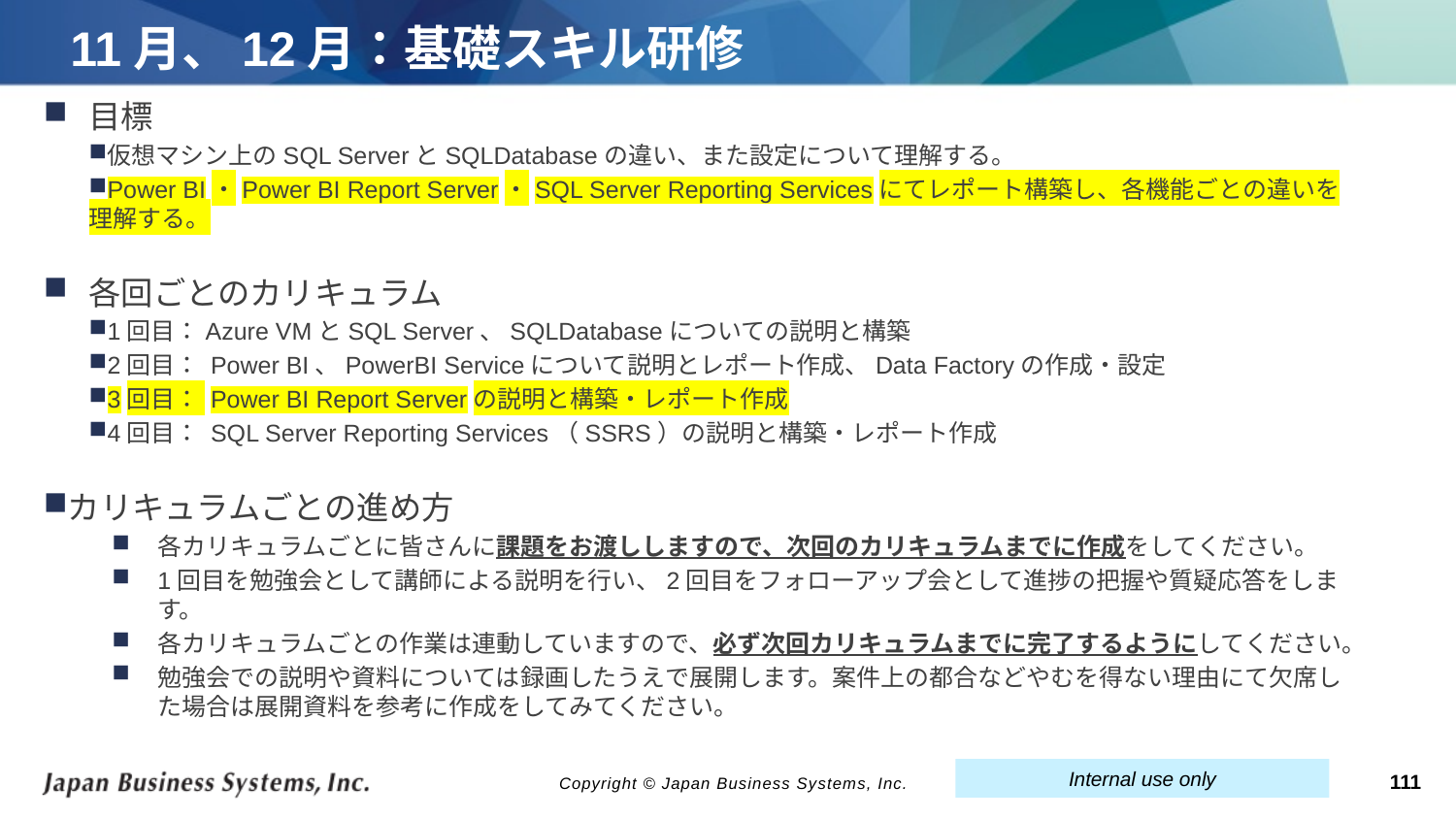

# 11月、12月：基礎スキル研修
目標
仮想マシン上のSQL ServerとSQLDatabaseの違い、また設定について理解する。
Power BI・Power BI Report Server・SQL Server Reporting Servicesにてレポート構築し、各機能ごとの違いを理解する。

各回ごとのカリキュラム
1回目：Azure VMとSQL Server、SQLDatabaseについての説明と構築
2回目： Power BI、PowerBI Serviceについて説明とレポート作成、Data Factoryの作成・設定
3回目： Power BI Report Serverの説明と構築・レポート作成
4回目： SQL Server Reporting Services（SSRS）の説明と構築・レポート作成

カリキュラムごとの進め方
各カリキュラムごとに皆さんに課題をお渡ししますので、次回のカリキュラムまでに作成をしてください。
1回目を勉強会として講師による説明を行い、2回目をフォローアップ会として進捗の把握や質疑応答をします。
各カリキュラムごとの作業は連動していますので、必ず次回カリキュラムまでに完了するようにしてください。
勉強会での説明や資料については録画したうえで展開します。案件上の都合などやむを得ない理由にて欠席した場合は展開資料を参考に作成をしてみてください。